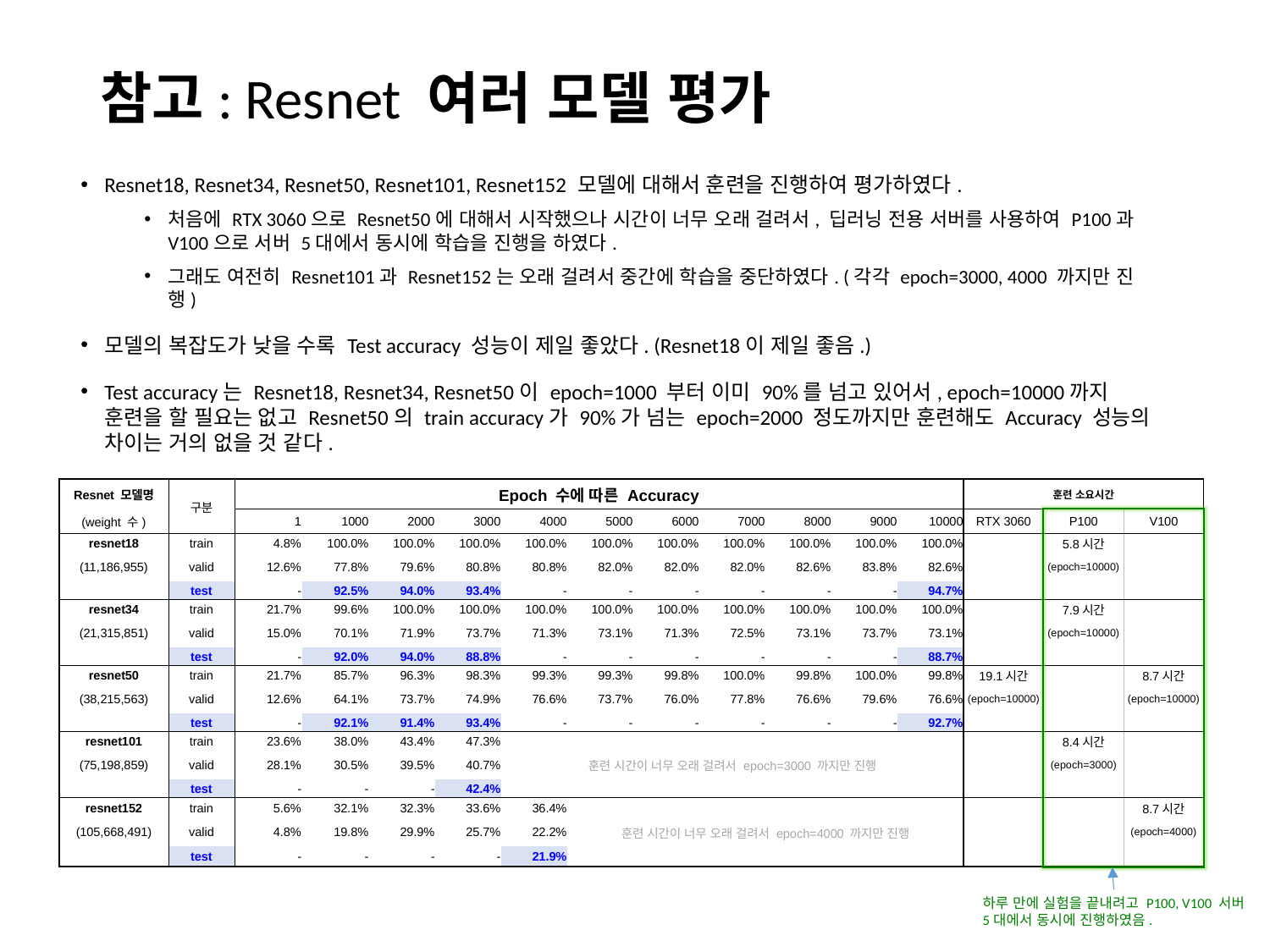

# 참고: Resnet 여러 모델 평가
Resnet18, Resnet34, Resnet50, Resnet101, Resnet152 모델에 대해서 훈련을 진행하여 평가하였다.
처음에 RTX 3060으로 Resnet50에 대해서 시작했으나 시간이 너무 오래 걸려서, 딥러닝 전용 서버를 사용하여 P100과 V100으로 서버 5대에서 동시에 학습을 진행을 하였다.
그래도 여전히 Resnet101과 Resnet152는 오래 걸려서 중간에 학습을 중단하였다. (각각 epoch=3000, 4000 까지만 진행)
모델의 복잡도가 낮을 수록 Test accuracy 성능이 제일 좋았다. (Resnet18이 제일 좋음.)
Test accuracy는 Resnet18, Resnet34, Resnet50이 epoch=1000 부터 이미 90%를 넘고 있어서, epoch=10000까지 훈련을 할 필요는 없고 Resnet50의 train accuracy가 90%가 넘는 epoch=2000 정도까지만 훈련해도 Accuracy 성능의 차이는 거의 없을 것 같다.
| Resnet 모델명 | 구분 | Epoch 수에 따른 Accuracy |  |  |  |  |  |  |  |  |  |  | 훈련 소요시간 |  |  |
| --- | --- | --- | --- | --- | --- | --- | --- | --- | --- | --- | --- | --- | --- | --- | --- |
| (weight 수) |  | 1 | 1000 | 2000 | 3000 | 4000 | 5000 | 6000 | 7000 | 8000 | 9000 | 10000 | RTX 3060 | P100 | V100 |
| resnet18 | train | 4.8% | 100.0% | 100.0% | 100.0% | 100.0% | 100.0% | 100.0% | 100.0% | 100.0% | 100.0% | 100.0% |  | 5.8시간 |  |
| (11,186,955) | valid | 12.6% | 77.8% | 79.6% | 80.8% | 80.8% | 82.0% | 82.0% | 82.0% | 82.6% | 83.8% | 82.6% |  | (epoch=10000) |  |
|  | test | - | 92.5% | 94.0% | 93.4% | - | - | - | - | - | - | 94.7% |  |  |  |
| resnet34 | train | 21.7% | 99.6% | 100.0% | 100.0% | 100.0% | 100.0% | 100.0% | 100.0% | 100.0% | 100.0% | 100.0% |  | 7.9시간 |  |
| (21,315,851) | valid | 15.0% | 70.1% | 71.9% | 73.7% | 71.3% | 73.1% | 71.3% | 72.5% | 73.1% | 73.7% | 73.1% |  | (epoch=10000) |  |
|  | test | - | 92.0% | 94.0% | 88.8% | - | - | - | - | - | - | 88.7% |  |  |  |
| resnet50 | train | 21.7% | 85.7% | 96.3% | 98.3% | 99.3% | 99.3% | 99.8% | 100.0% | 99.8% | 100.0% | 99.8% | 19.1시간 |  | 8.7시간 |
| (38,215,563) | valid | 12.6% | 64.1% | 73.7% | 74.9% | 76.6% | 73.7% | 76.0% | 77.8% | 76.6% | 79.6% | 76.6% | (epoch=10000) |  | (epoch=10000) |
|  | test | - | 92.1% | 91.4% | 93.4% | - | - | - | - | - | - | 92.7% |  |  |  |
| resnet101 | train | 23.6% | 38.0% | 43.4% | 47.3% | 훈련 시간이 너무 오래 걸려서 epoch=3000 까지만 진행 |  |  |  |  |  |  |  | 8.4시간 |  |
| (75,198,859) | valid | 28.1% | 30.5% | 39.5% | 40.7% |  |  |  |  |  |  |  |  | (epoch=3000) |  |
|  | test | - | - | - | 42.4% |  |  |  |  |  |  |  |  |  |  |
| resnet152 | train | 5.6% | 32.1% | 32.3% | 33.6% | 36.4% | 훈련 시간이 너무 오래 걸려서 epoch=4000 까지만 진행 |  |  |  |  |  |  |  | 8.7시간 |
| (105,668,491) | valid | 4.8% | 19.8% | 29.9% | 25.7% | 22.2% |  |  |  |  |  |  |  |  | (epoch=4000) |
|  | test | - | - | - | - | 21.9% |  |  |  |  |  |  |  |  |  |

하루 만에 실험을 끝내려고 P100, V100 서버
5대에서 동시에 진행하였음.